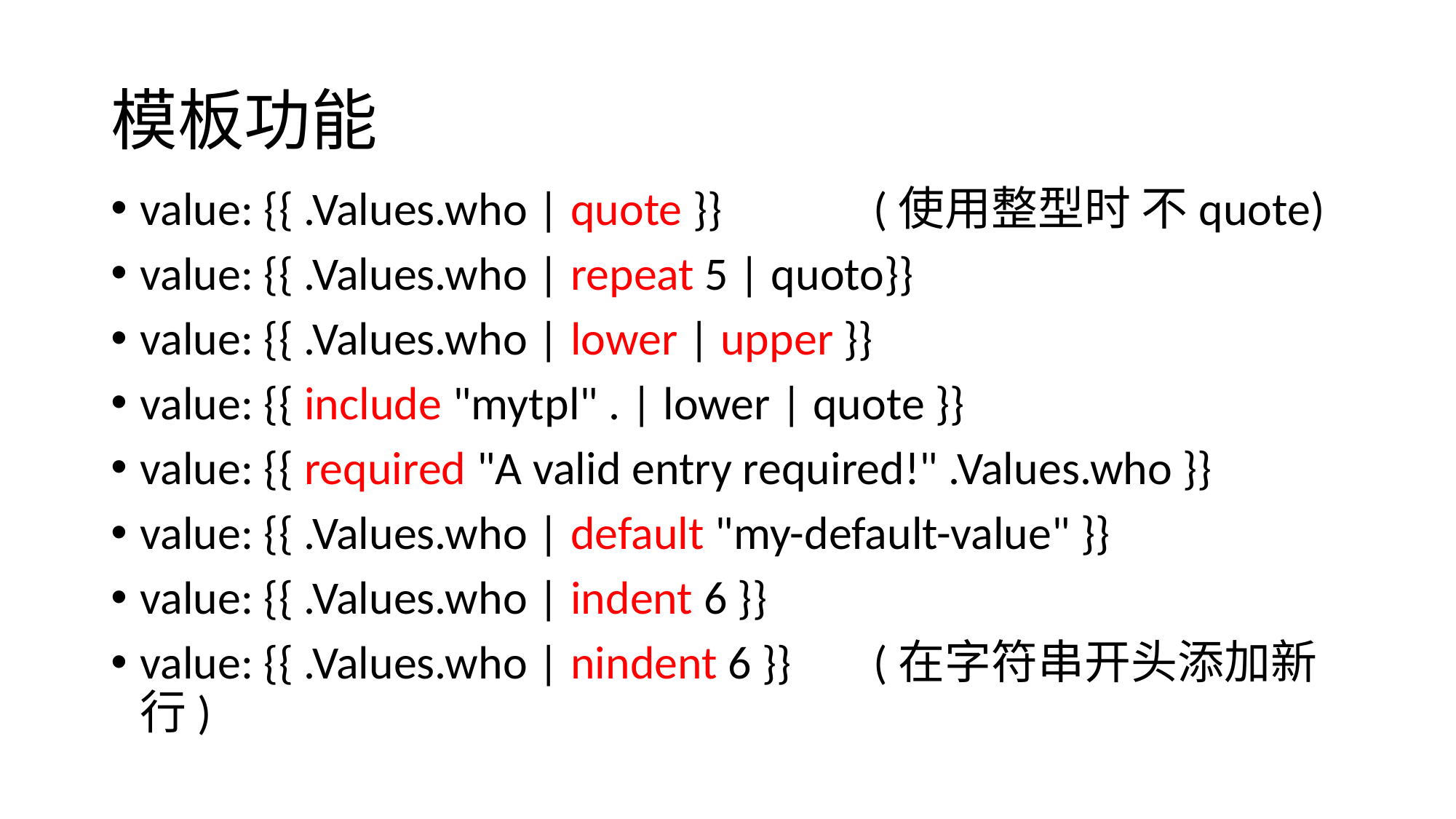

# 模板功能
value: {{ .Values.who | quote }}         	(使用整型时 不quote)
value: {{ .Values.who | repeat 5 | quoto}}
value: {{ .Values.who | lower | upper }}
value: {{ include "mytpl" . | lower | quote }}
value: {{ required "A valid entry required!" .Values.who }}
value: {{ .Values.who | default "my-default-value" }}
value: {{ .Values.who | indent 6 }}
value: {{ .Values.who | nindent 6 }} 		(在字符串开头添加新行)